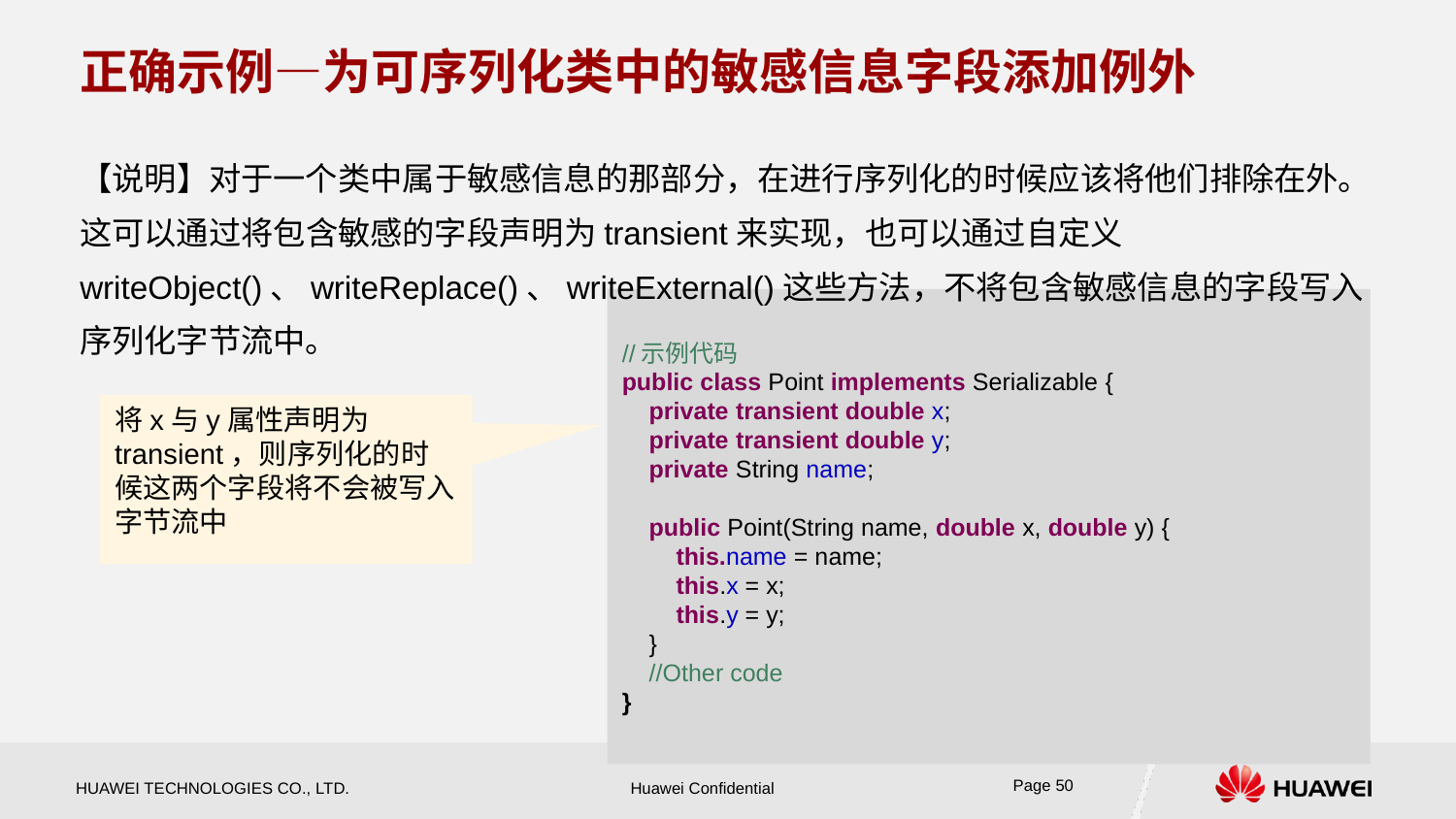

# 正确示例—为可序列化类中的敏感信息字段添加例外
【说明】对于一个类中属于敏感信息的那部分，在进行序列化的时候应该将他们排除在外。这可以通过将包含敏感的字段声明为transient来实现，也可以通过自定义writeObject()、writeReplace()、writeExternal()这些方法，不将包含敏感信息的字段写入序列化字节流中。
//示例代码
public class Point implements Serializable {
    private transient double x;
    private transient double y;
    private String name;

    public Point(String name, double x, double y) {
        this.name = name;
        this.x = x;
        this.y = y;
    }
    //Other code
}
将x与y属性声明为transient，则序列化的时候这两个字段将不会被写入字节流中